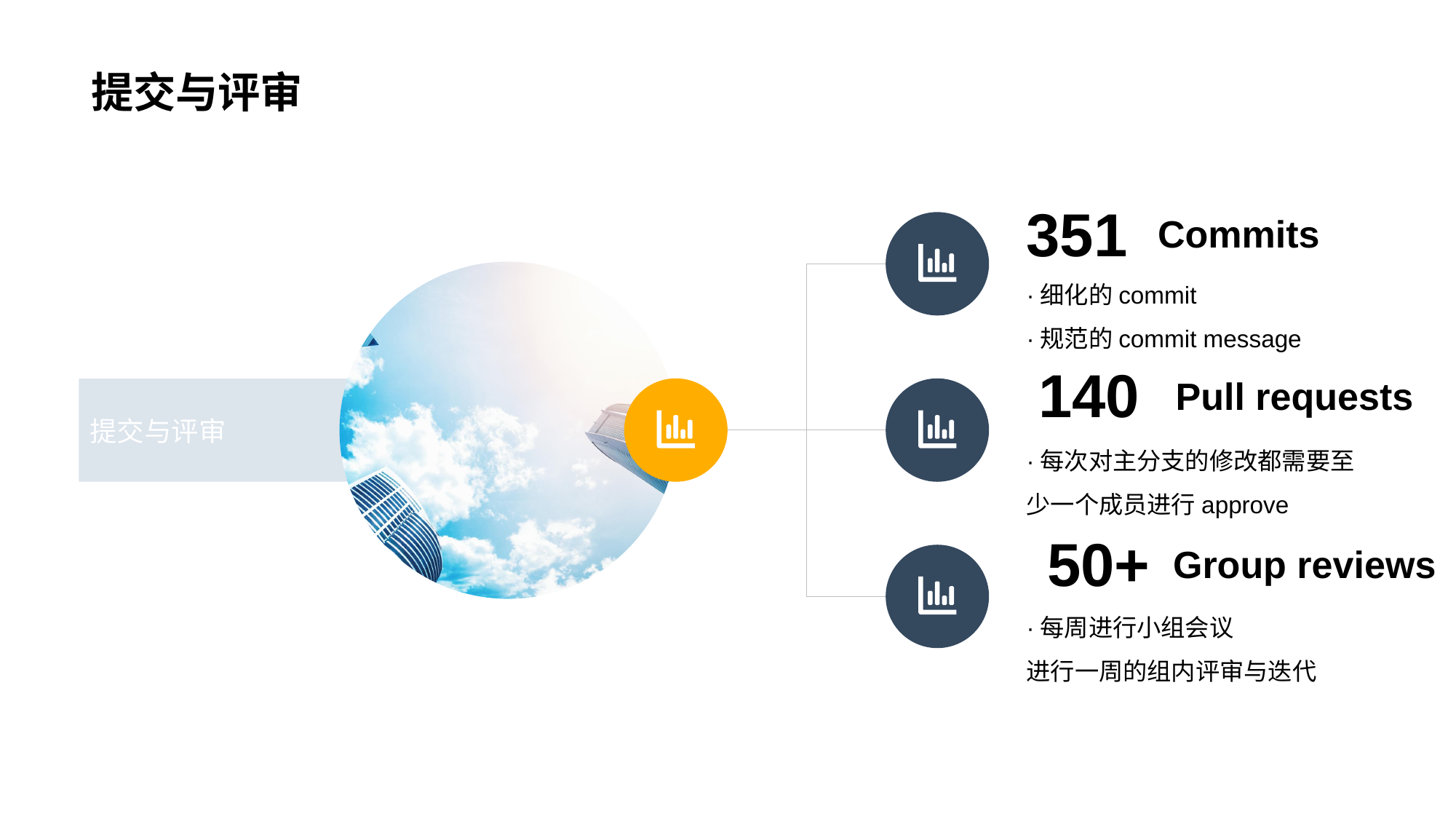

# 提交与评审
351
·细化的commit
·规范的commit message
·每次对主分支的修改都需要至少一个成员进行approve
·每周进行小组会议
进行一周的组内评审与迭代
Commits

140
Pull requests

提交与评审
50+
Group reviews

33